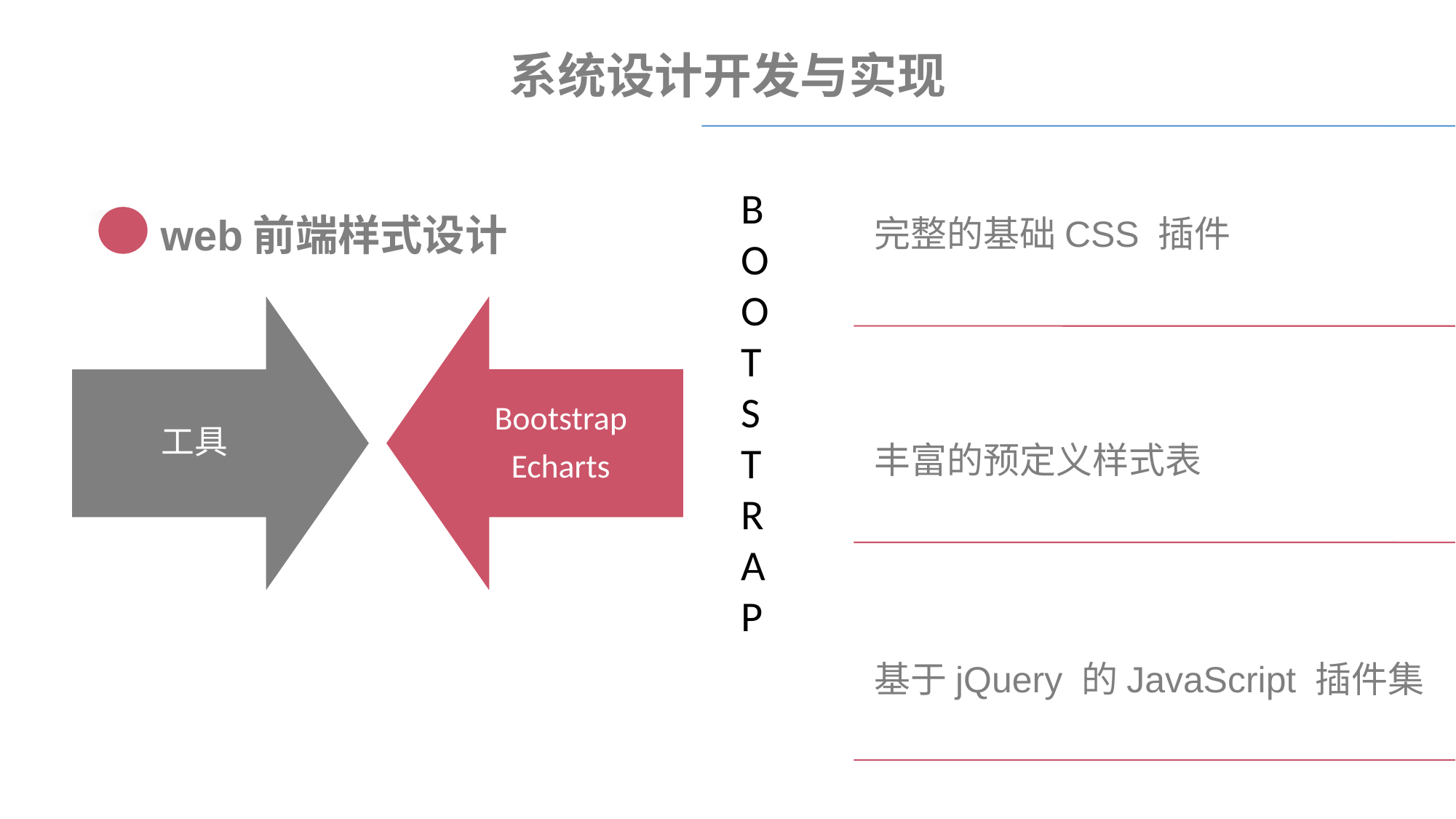

系统设计开发与实现

完整的基础CSS 插件
丰富的预定义样式表
基于jQuery 的JavaScript 插件集
兼容各种设备的栅格系统
   B
   O
   O
   T
   S
   T
   R
   A
   P

web前端样式设计

工具
Bootstrap
Echarts